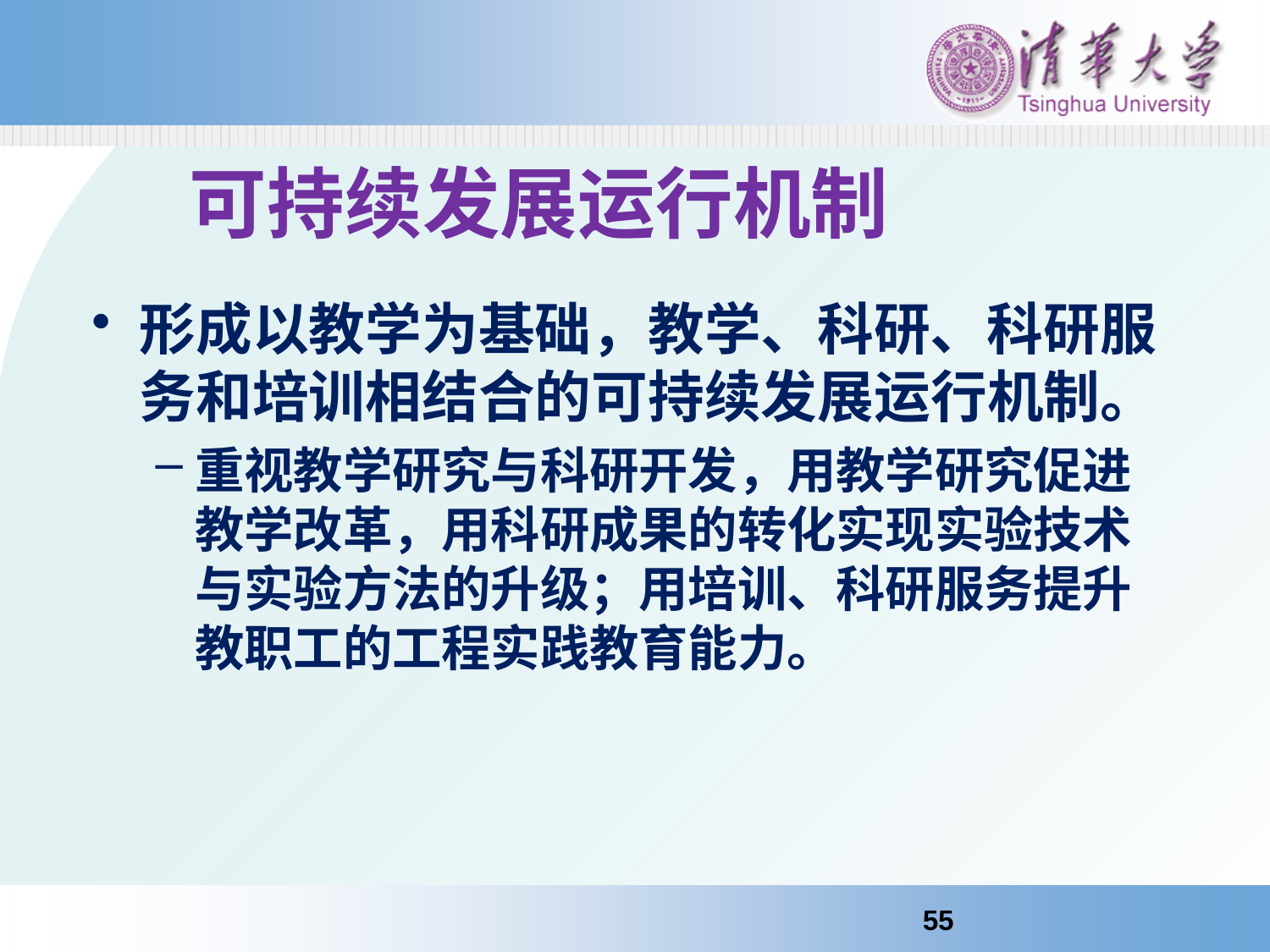

# 可持续发展运行机制
形成以教学为基础，教学、科研、科研服务和培训相结合的可持续发展运行机制。
重视教学研究与科研开发，用教学研究促进教学改革，用科研成果的转化实现实验技术与实验方法的升级；用培训、科研服务提升教职工的工程实践教育能力。

55